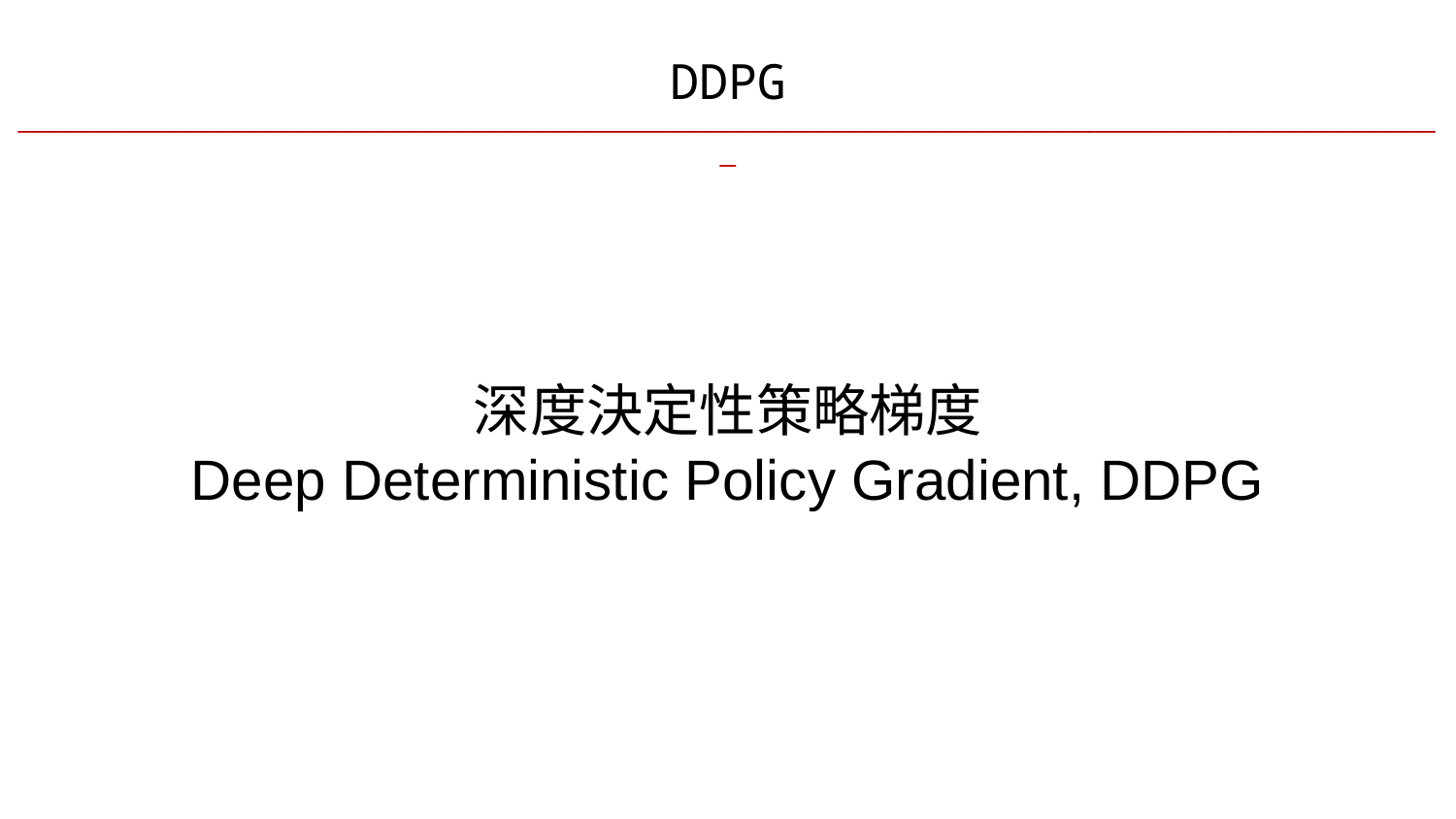

DDPG
___________________________________________________________________________________________
深度決定性策略梯度
Deep Deterministic Policy Gradient, DDPG